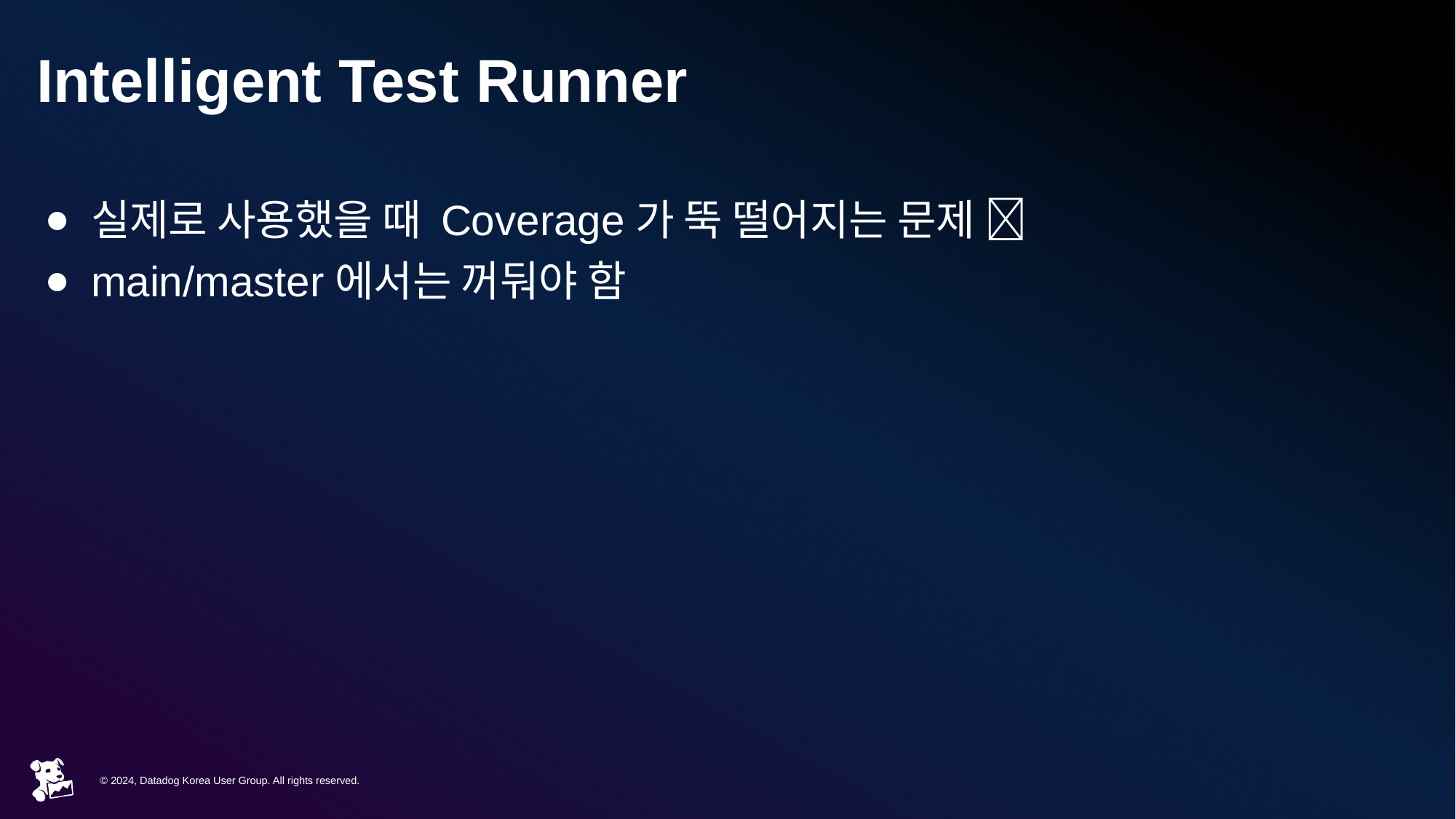

# Intelligent Test Runner
실제로 사용했을 때 Coverage가 뚝 떨어지는 문제 🥲
main/master에서는 꺼둬야 함